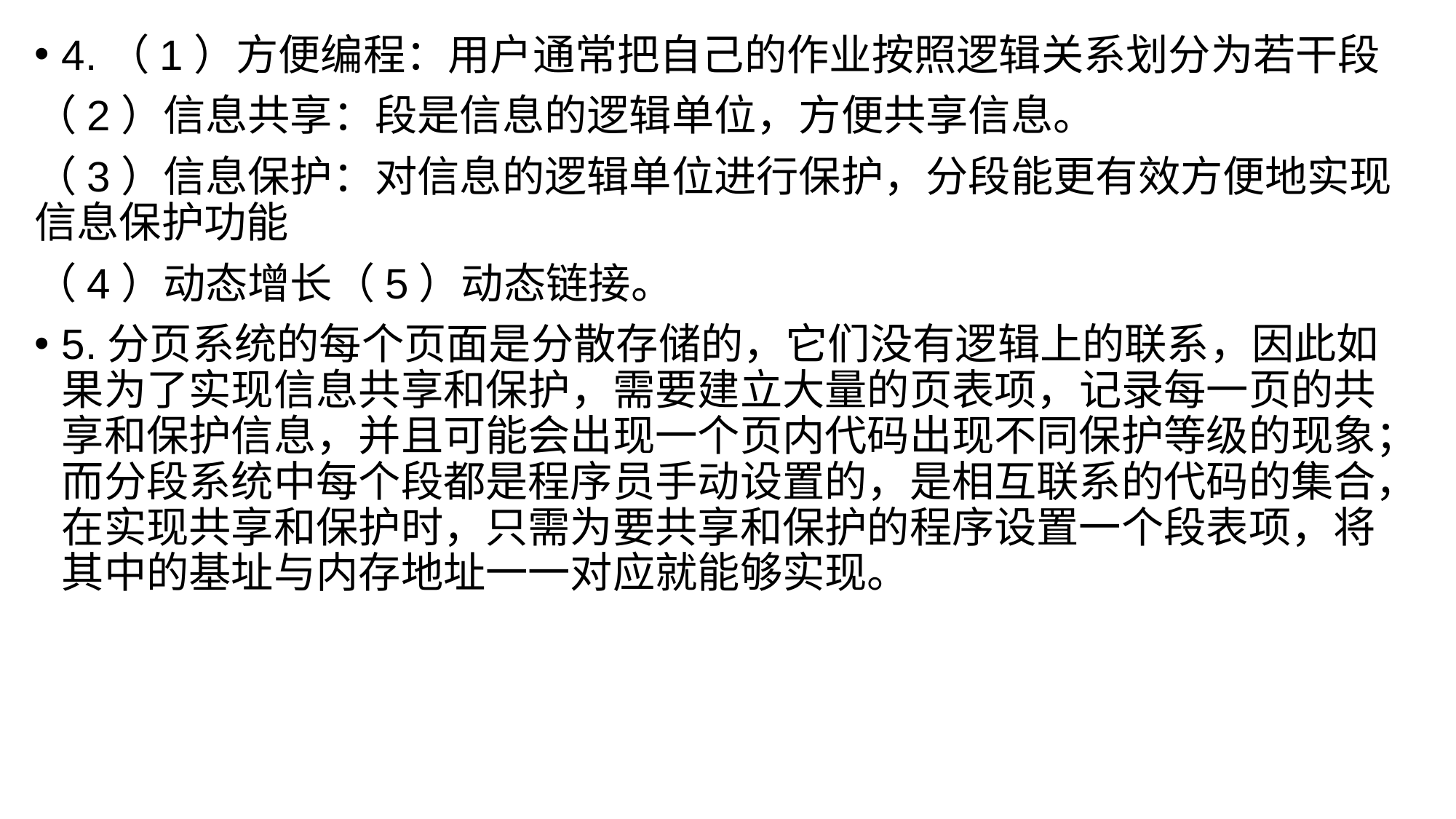

4.（1）方便编程：用户通常把自己的作业按照逻辑关系划分为若干段
（2）信息共享：段是信息的逻辑单位，方便共享信息。
（3）信息保护：对信息的逻辑单位进行保护，分段能更有效方便地实现信息保护功能
（4）动态增长（5）动态链接。
5.分页系统的每个页面是分散存储的，它们没有逻辑上的联系，因此如果为了实现信息共享和保护，需要建立大量的页表项，记录每一页的共享和保护信息，并且可能会出现一个页内代码出现不同保护等级的现象；而分段系统中每个段都是程序员手动设置的，是相互联系的代码的集合，在实现共享和保护时，只需为要共享和保护的程序设置一个段表项，将其中的基址与内存地址一一对应就能够实现。